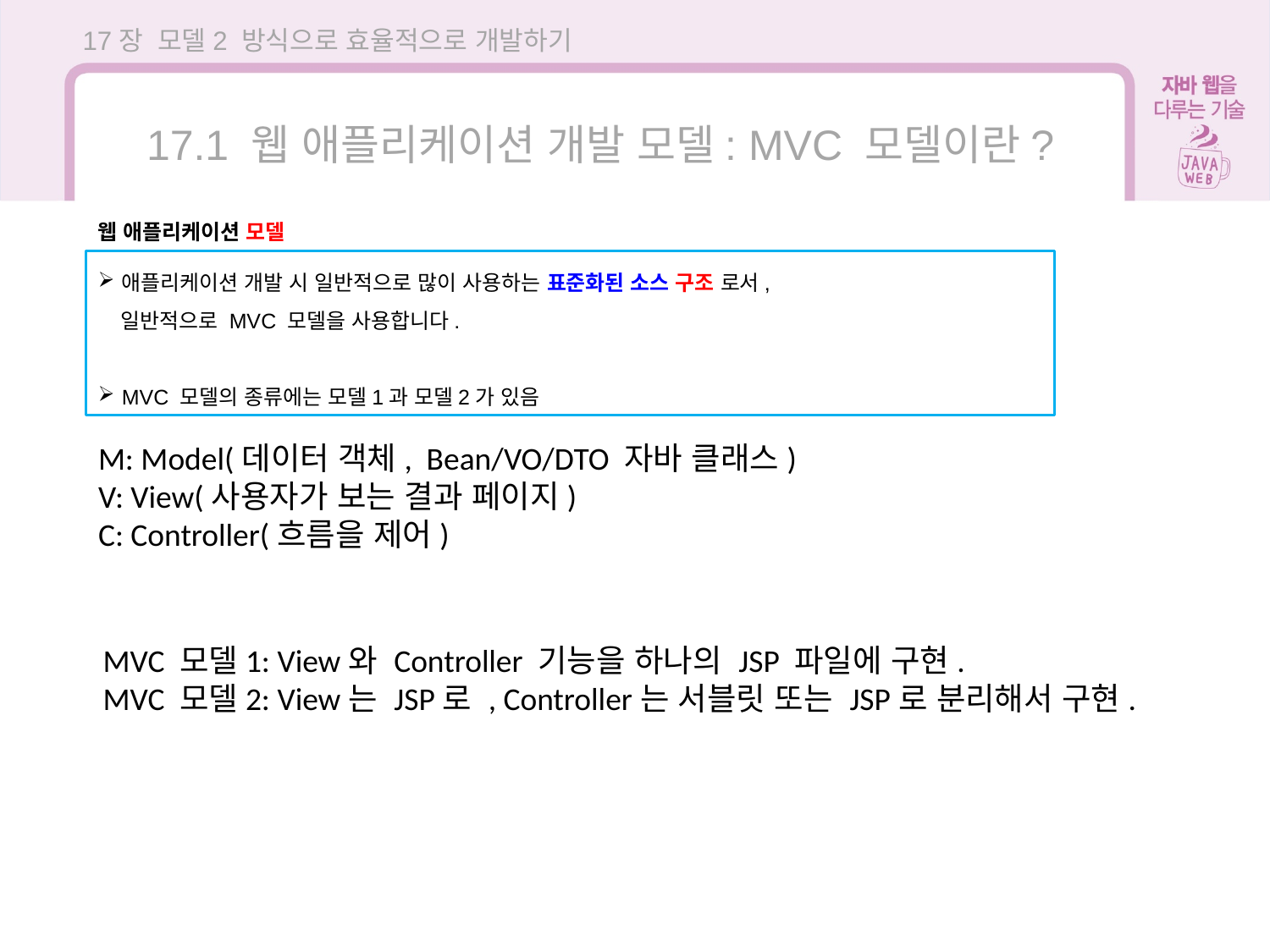

17장  모델2 방식으로 효율적으로 개발하기
17.1 웹 애플리케이션 개발 모델: MVC 모델이란?
웹 애플리케이션 모델
애플리케이션 개발 시 일반적으로 많이 사용하는 표준화된 소스 구조 로서,
   일반적으로 MVC 모델을 사용합니다.

MVC 모델의 종류에는 모델1과 모델2가 있음
M: Model(데이터 객체,  Bean/VO/DTO 자바 클래스)
V: View(사용자가 보는 결과 페이지)
C: Controller(흐름을 제어)
MVC 모델1: View와 Controller 기능을 하나의 JSP 파일에 구현.
MVC 모델2: View는 JSP로 , Controller는 서블릿 또는 JSP로 분리해서 구현.